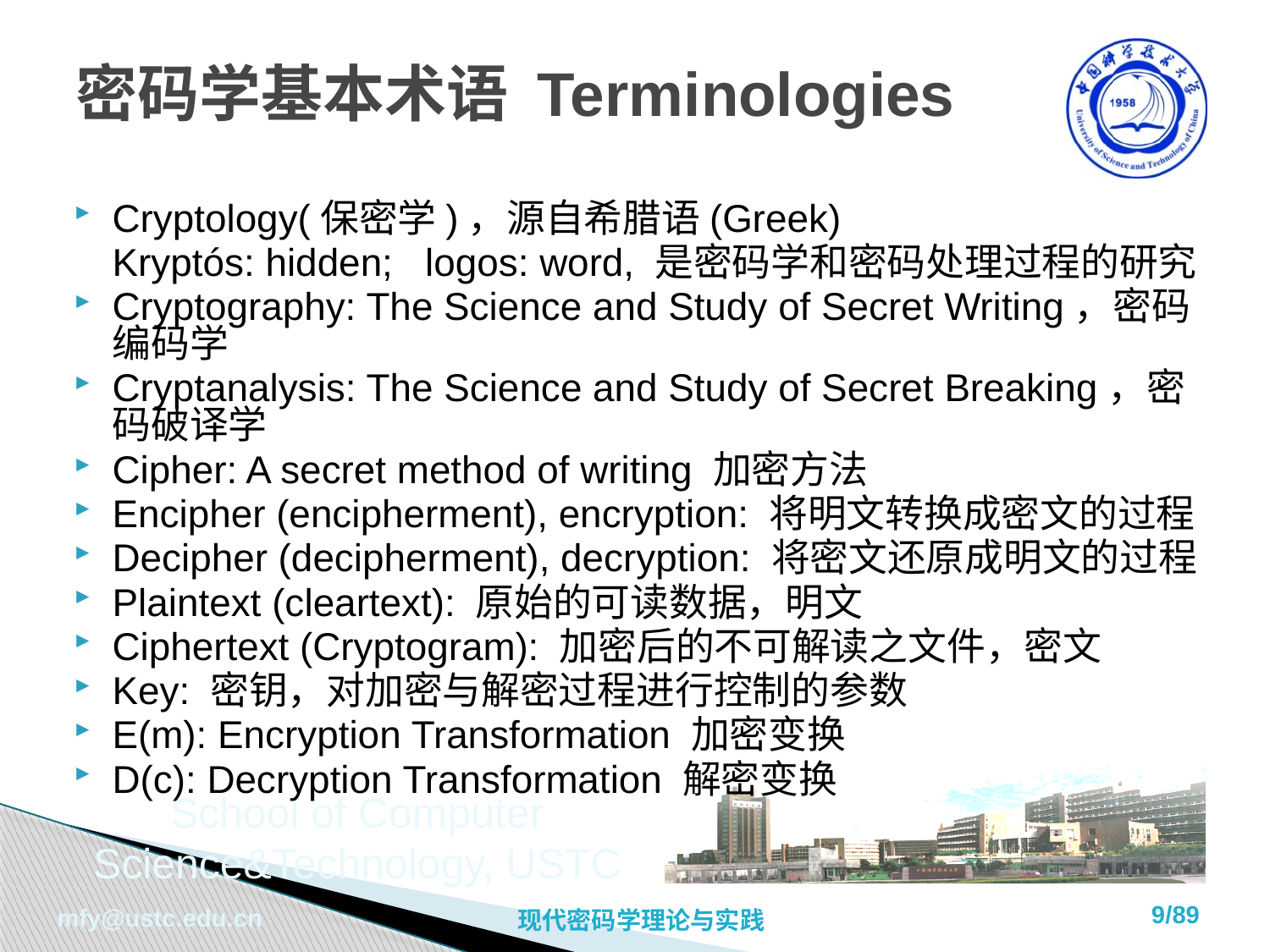

# 密码学基本术语 Terminologies
Cryptology(保密学)，源自希腊语(Greek)
	Kryptós: hidden;   logos: word, 是密码学和密码处理过程的研究
Cryptography: The Science and Study of Secret Writing，密码编码学
Cryptanalysis: The Science and Study of Secret Breaking，密码破译学
Cipher: A secret method of writing 加密方法
Encipher (encipherment), encryption: 将明文转换成密文的过程
Decipher (decipherment), decryption: 将密文还原成明文的过程
Plaintext (cleartext): 原始的可读数据，明文
Ciphertext (Cryptogram): 加密后的不可解读之文件，密文
Key: 密钥，对加密与解密过程进行控制的参数
E(m): Encryption Transformation 加密变换
D(c): Decryption Transformation 解密变换